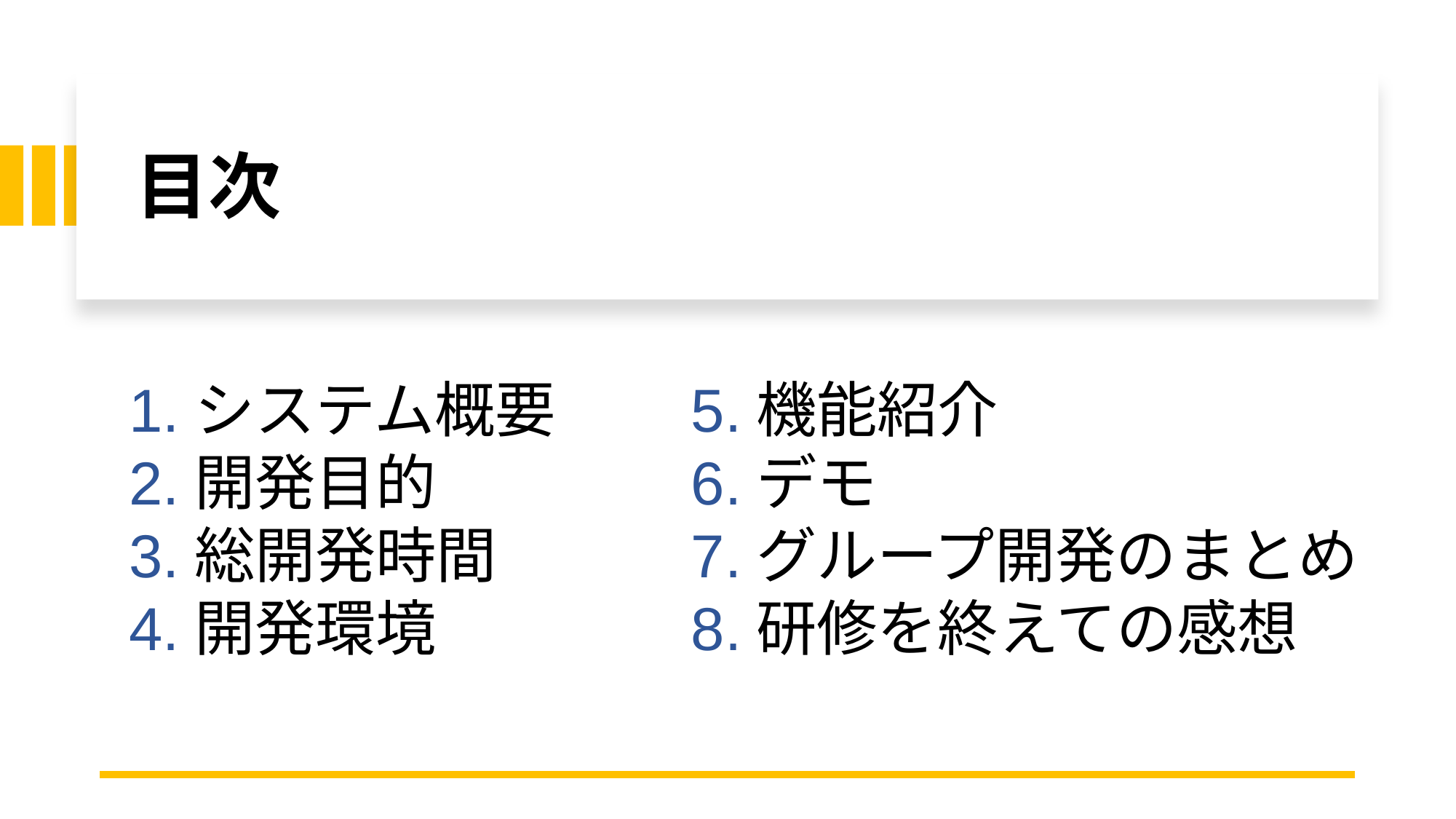

# 目次

1.システム概要
2.開発目的
3.総開発時間
4.開発環境
5.機能紹介
6.デモ
7.グループ開発のまとめ
8.研修を終えての感想